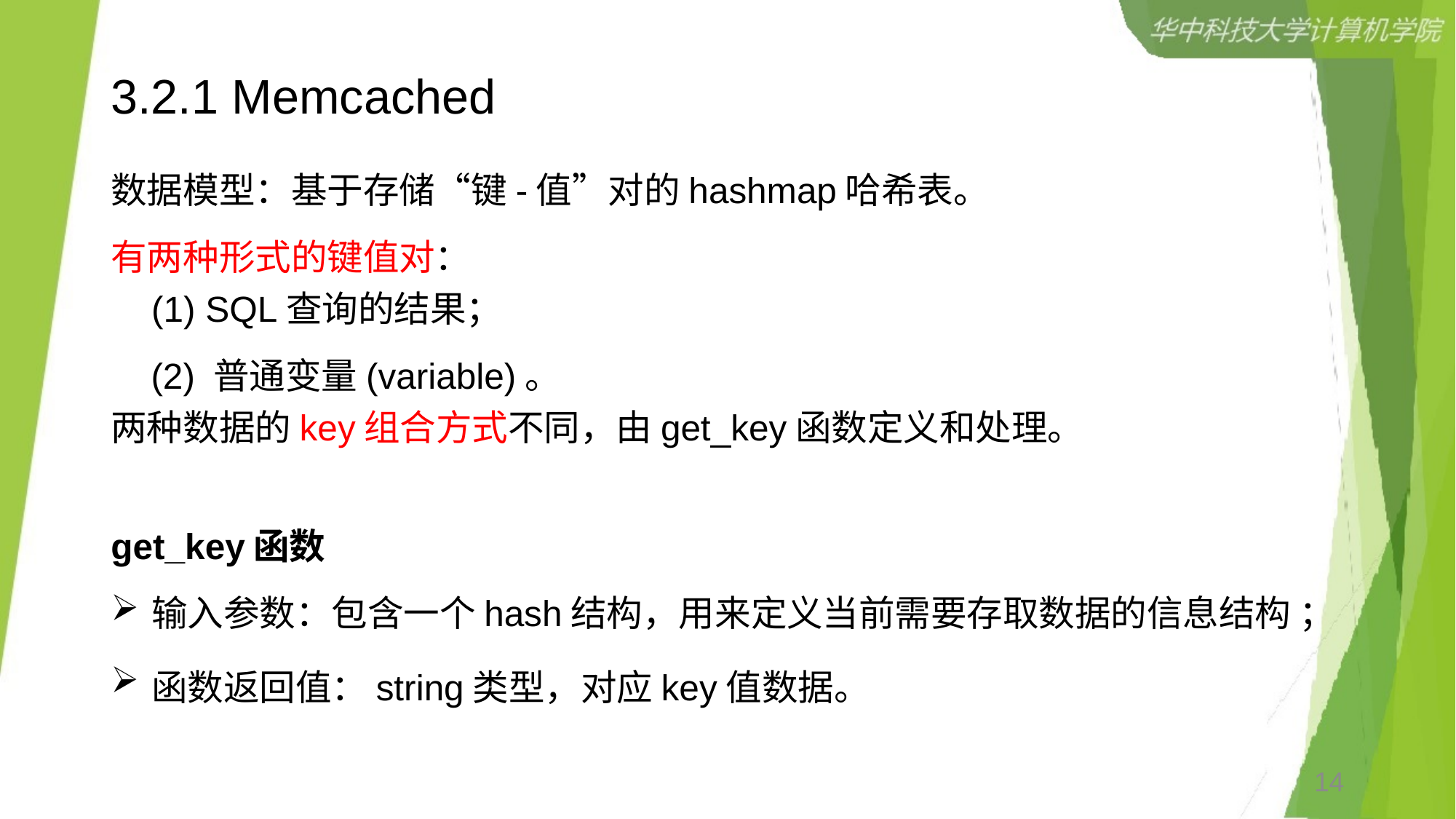

# 3.2.1 Memcached
数据模型：基于存储“键-值”对的hashmap哈希表。
有两种形式的键值对： 
    (1) SQL查询的结果；
    (2) 普通变量(variable)。 
两种数据的key组合方式不同，由get_key函数定义和处理。
get_key函数
输入参数：包含一个hash结构，用来定义当前需要存取数据的信息结构 ；
函数返回值：string类型，对应key值数据。

14